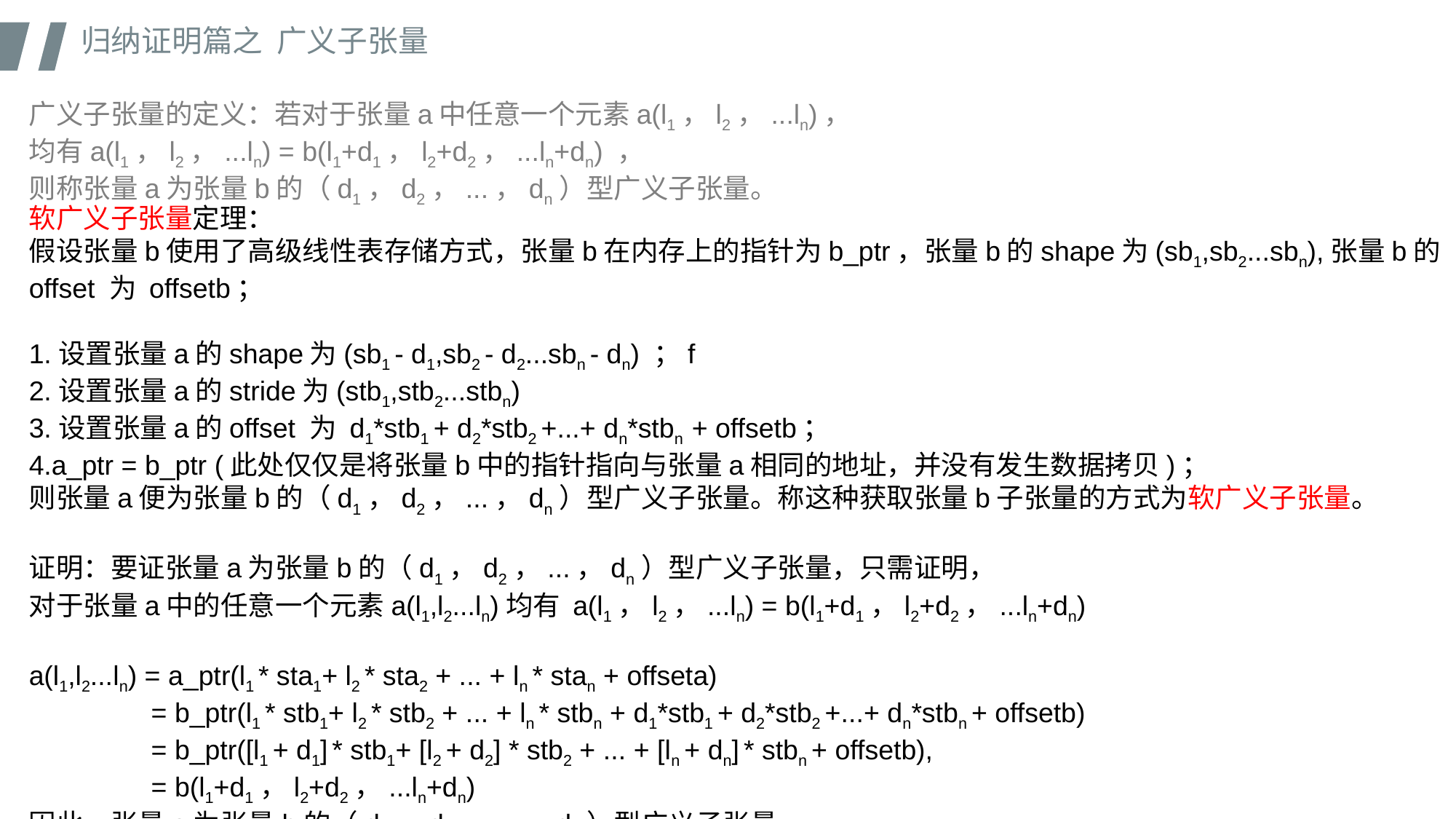

归纳证明篇之  广义子张量

广义子张量的定义：若对于张量a中任意一个元素a(l1，l2，...ln)，
均有a(l1，l2，...ln) = b(l1+d1，l2+d2，...ln+dn) ，
则称张量a为张量b的（d1，d2，...，dn）型广义子张量。
软广义子张量定理：
假设张量b使用了高级线性表存储方式，张量b在内存上的指针为b_ptr，张量b的shape为(sb1,sb2...sbn),张量b的offset 为 offsetb；

1.设置张量a的shape为(sb1 - d1,sb2 - d2...sbn - dn) ；f
2.设置张量a的stride为(stb1,stb2...stbn)
3.设置张量a的offset 为 d1*stb1 + d2*stb2 +...+ dn*stbn  + offsetb；
4.a_ptr = b_ptr (此处仅仅是将张量b中的指针指向与张量a相同的地址，并没有发生数据拷贝)；
则张量a便为张量b的（d1，d2，...，dn）型广义子张量。称这种获取张量b子张量的方式为软广义子张量。

证明：要证张量a为张量b的（d1，d2，...，dn）型广义子张量，只需证明，
对于张量a中的任意一个元素a(l1,l2...ln)均有 a(l1，l2，...ln) = b(l1+d1，l2+d2，...ln+dn)

a(l1,l2...ln) = a_ptr(l1 * sta1+ l2 * sta2 + ... + ln * stan + offseta)
                = b_ptr(l1 * stb1+ l2 * stb2 + ... + ln * stbn + d1*stb1 + d2*stb2 +...+ dn*stbn + offsetb)
                = b_ptr([l1 + d1] * stb1+ [l2 + d2] * stb2 + ... + [ln + dn] * stbn + offsetb),
                = b(l1+d1，l2+d2，...ln+dn)
因此，张量a为张量b的（d1，d2，...，dn）型广义子张量。